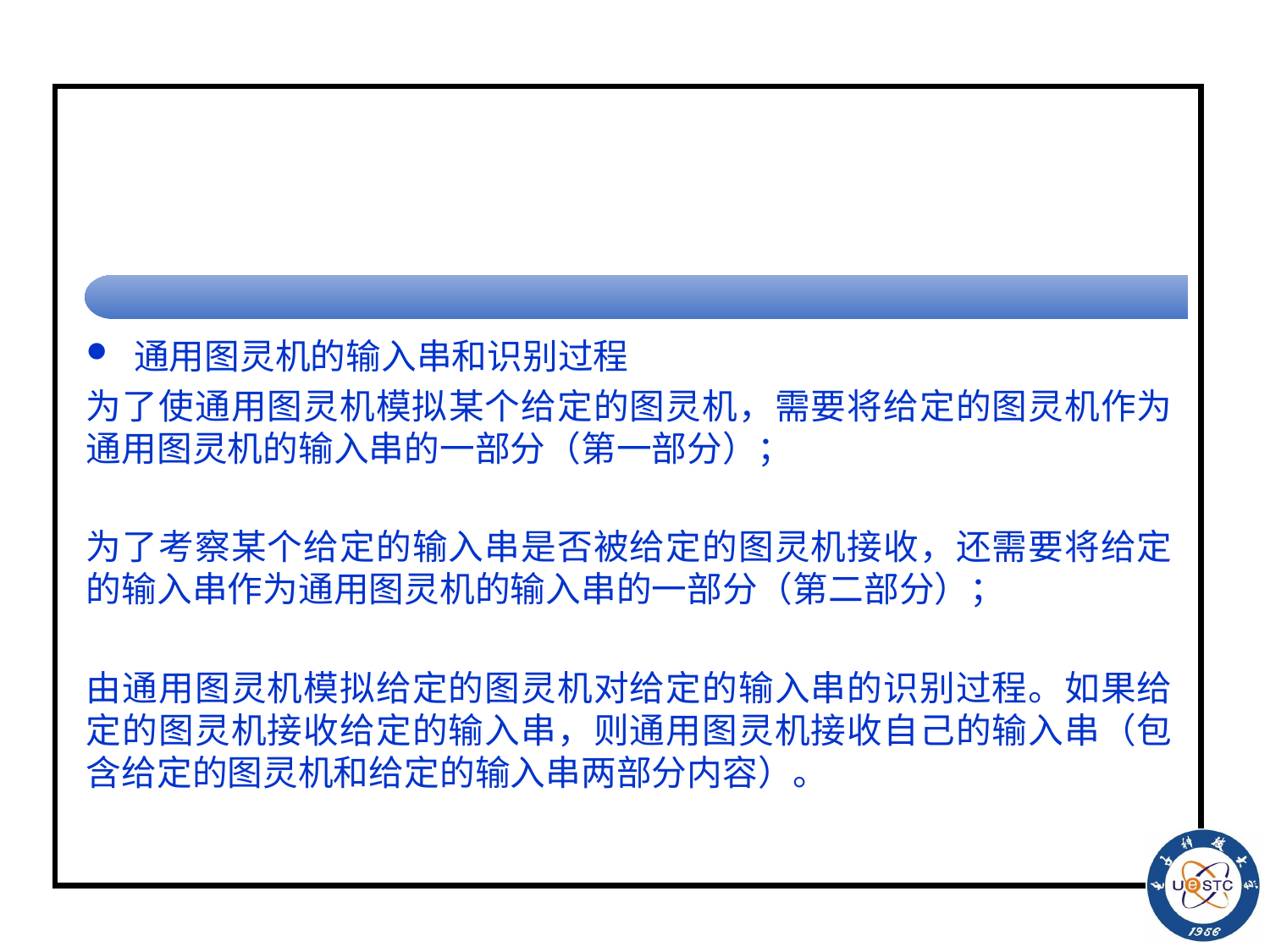

#
通用图灵机的输入串和识别过程
为了使通用图灵机模拟某个给定的图灵机，需要将给定的图灵机作为通用图灵机的输入串的一部分（第一部分）；

为了考察某个给定的输入串是否被给定的图灵机接收，还需要将给定的输入串作为通用图灵机的输入串的一部分（第二部分）；

由通用图灵机模拟给定的图灵机对给定的输入串的识别过程。如果给定的图灵机接收给定的输入串，则通用图灵机接收自己的输入串（包含给定的图灵机和给定的输入串两部分内容）。